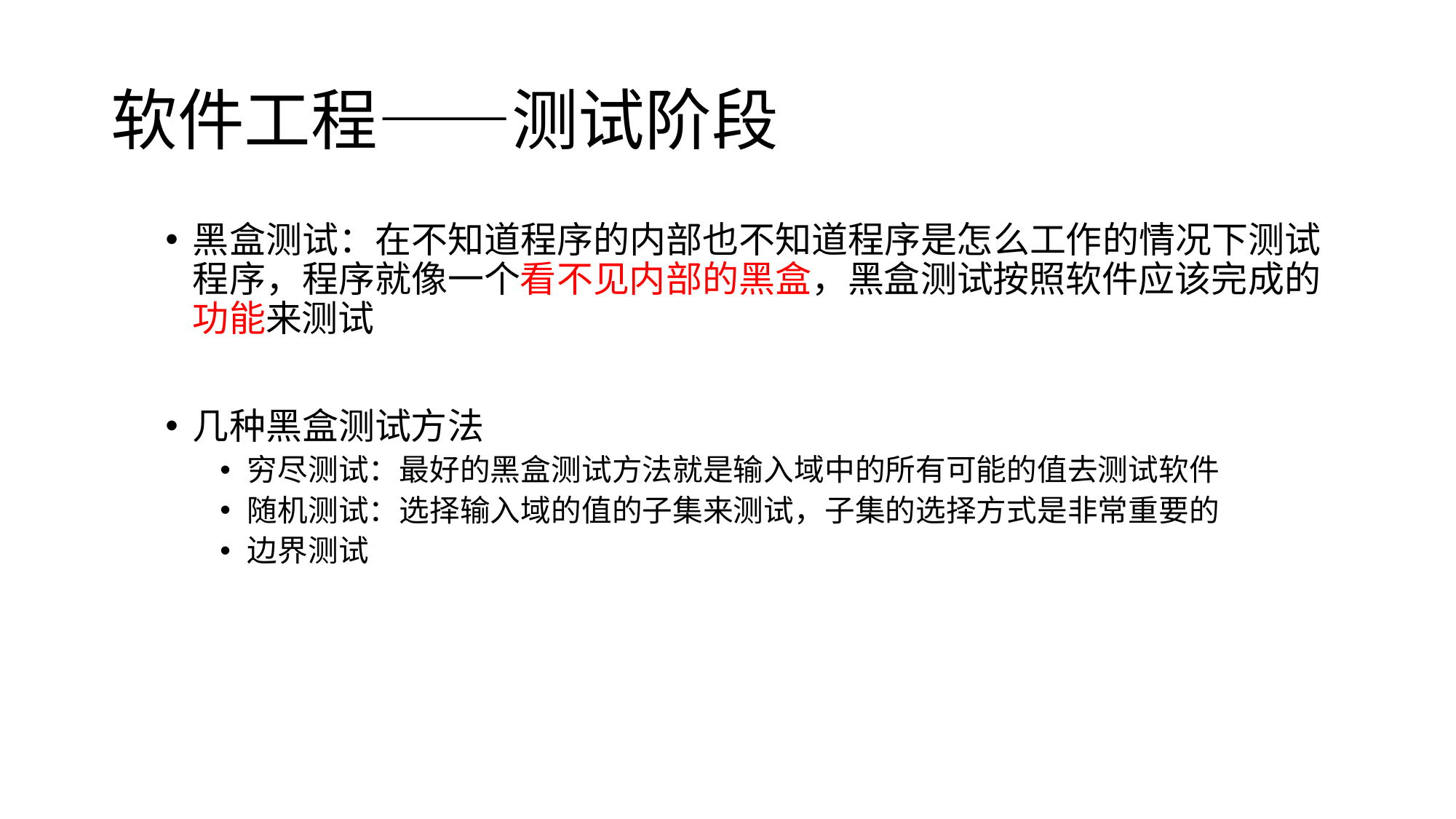

# 软件工程——测试阶段
黑盒测试：在不知道程序的内部也不知道程序是怎么工作的情况下测试程序，程序就像一个看不见内部的黑盒，黑盒测试按照软件应该完成的功能来测试

几种黑盒测试方法
穷尽测试：最好的黑盒测试方法就是输入域中的所有可能的值去测试软件
随机测试：选择输入域的值的子集来测试，子集的选择方式是非常重要的
边界测试